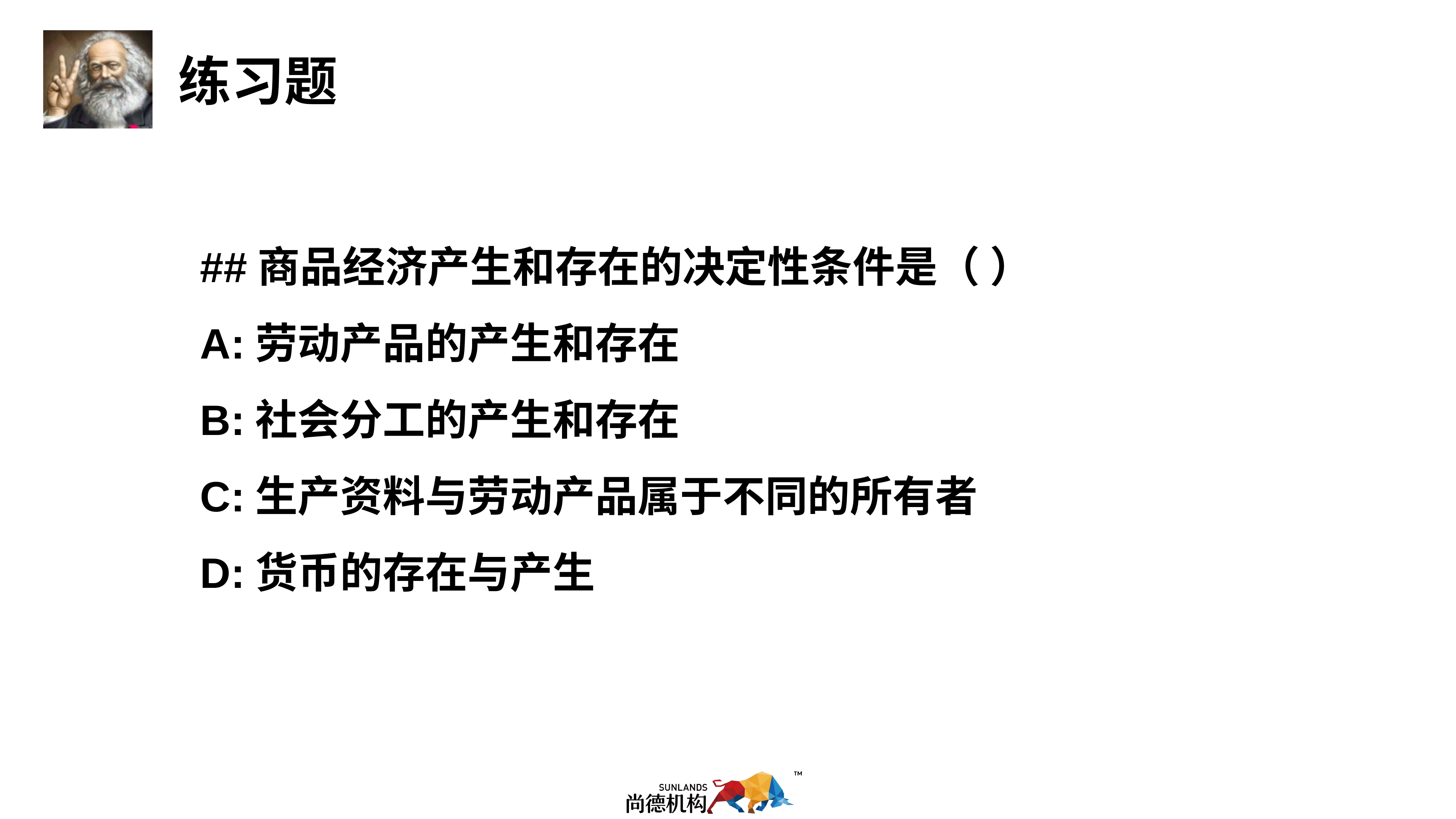

##商品经济产生和存在的决定性条件是（ ）
A:劳动产品的产生和存在
B:社会分工的产生和存在
C:生产资料与劳动产品属于不同的所有者
D:货币的存在与产生